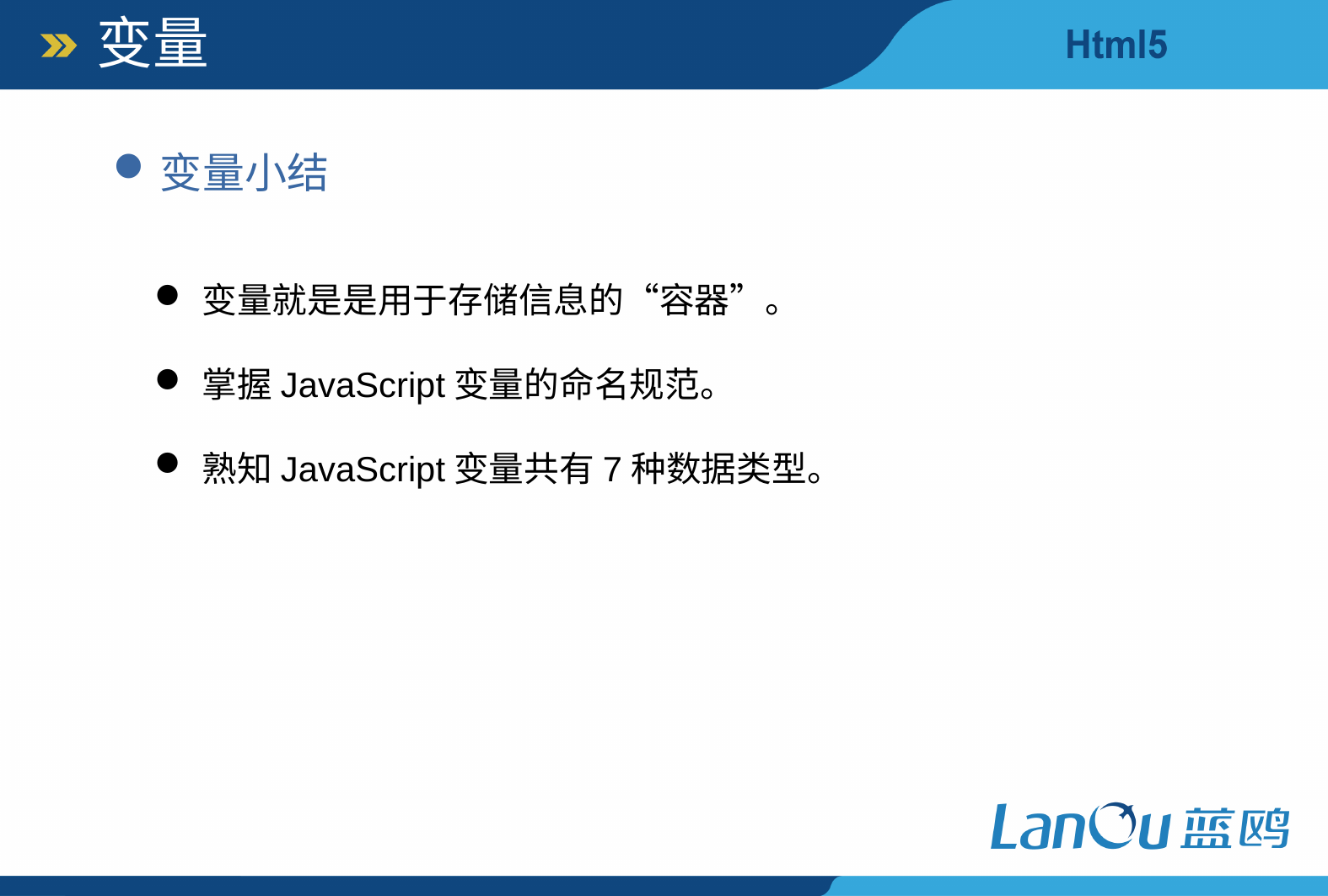

变量
变量小结
变量就是是用于存储信息的“容器”。
掌握JavaScript变量的命名规范。
熟知JavaScript变量共有7种数据类型。